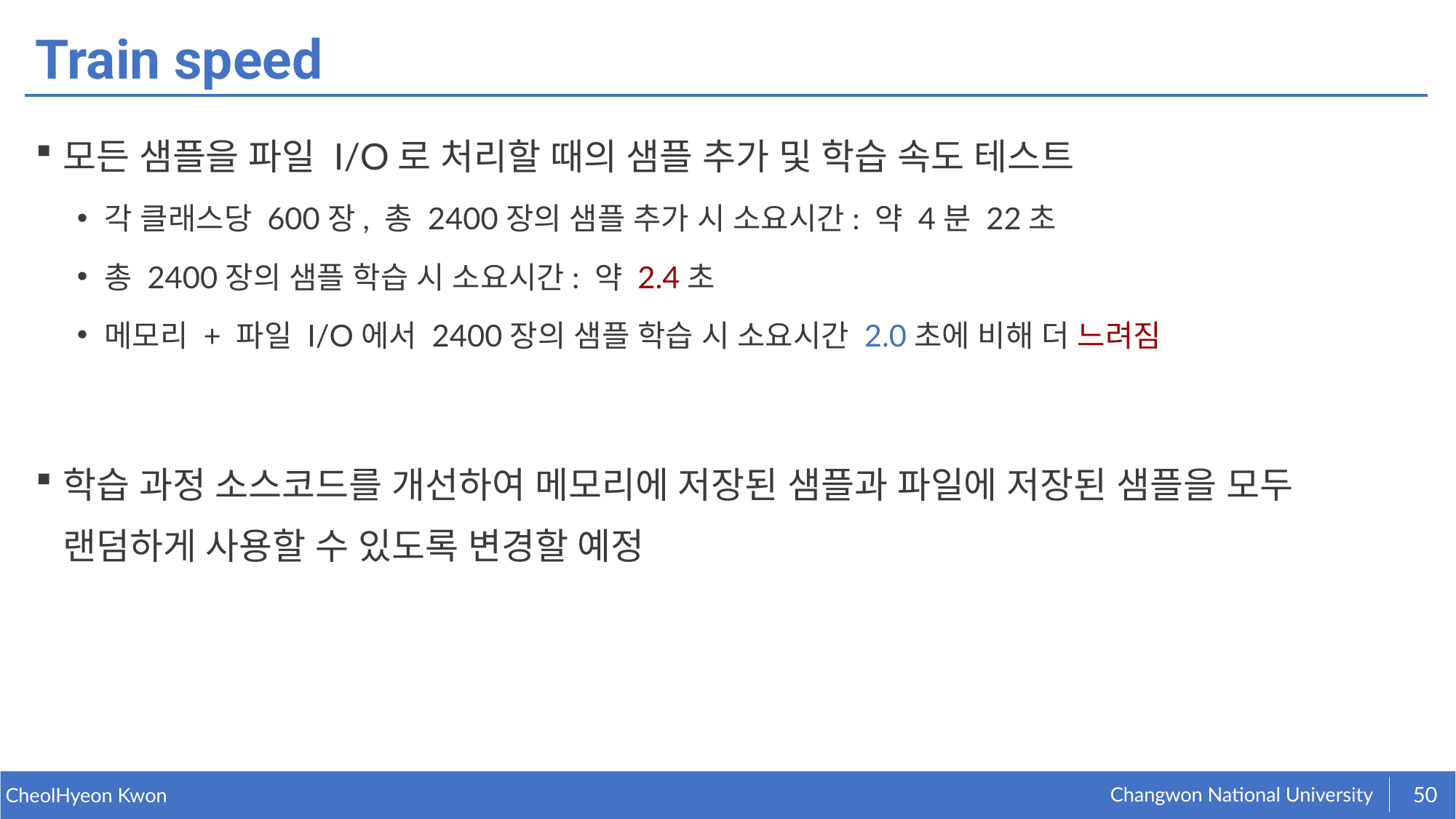

# Train speed
모든 샘플을 파일 I/O로 처리할 때의 샘플 추가 및 학습 속도 테스트
각 클래스당 600장, 총 2400장의 샘플 추가 시 소요시간: 약 4분 22초
총 2400장의 샘플 학습 시 소요시간: 약 2.4초
메모리 + 파일 I/O에서 2400장의 샘플 학습 시 소요시간 2.0초에 비해 더 느려짐

학습 과정 소스코드를 개선하여 메모리에 저장된 샘플과 파일에 저장된 샘플을 모두 랜덤하게 사용할 수 있도록 변경할 예정
50